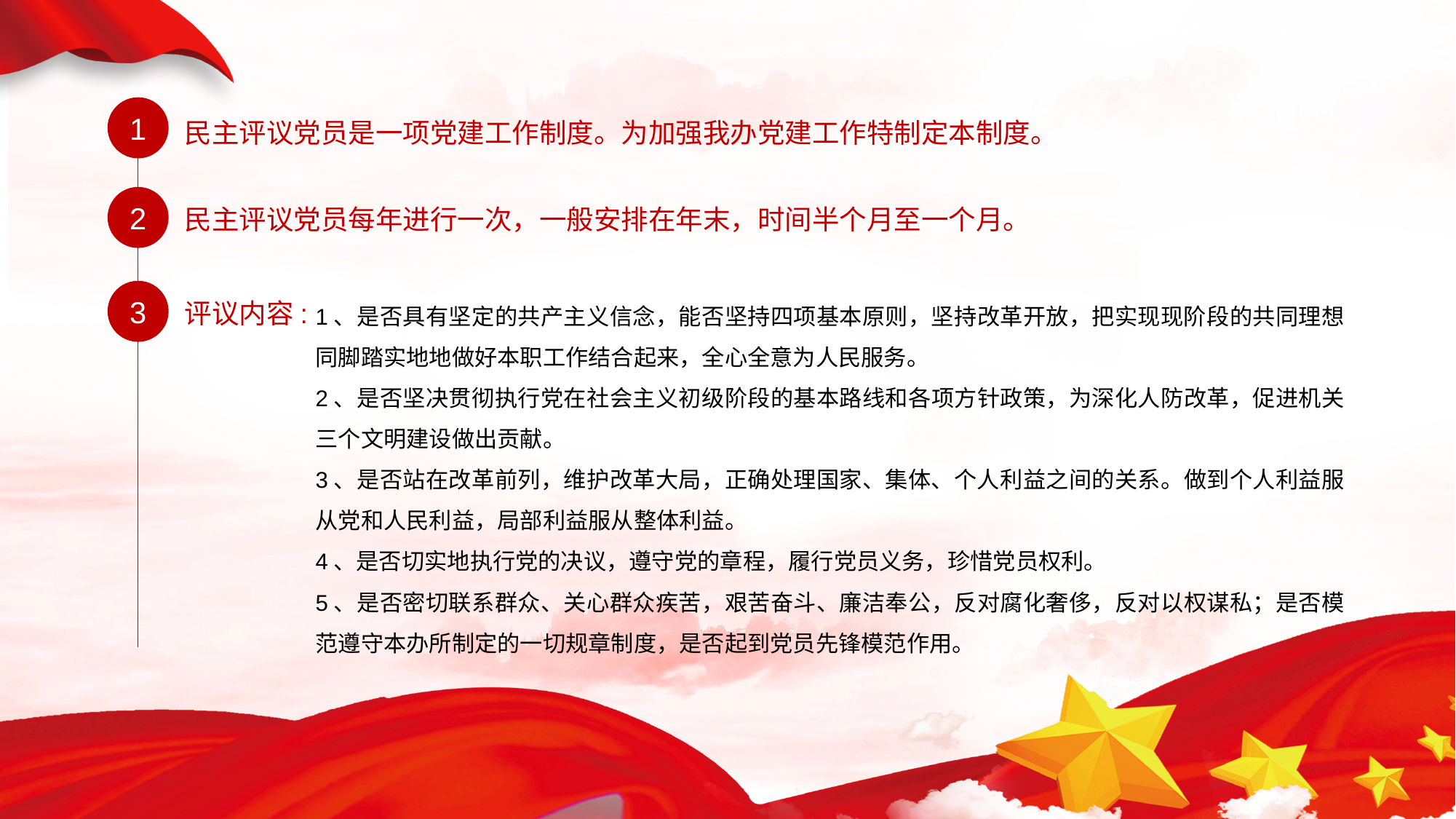

1
民主评议党员是一项党建工作制度。为加强我办党建工作特制定本制度。
2
民主评议党员每年进行一次，一般安排在年末，时间半个月至一个月。
3
评议内容:
1、是否具有坚定的共产主义信念，能否坚持四项基本原则，坚持改革开放，把实现现阶段的共同理想同脚踏实地地做好本职工作结合起来，全心全意为人民服务。
2、是否坚决贯彻执行党在社会主义初级阶段的基本路线和各项方针政策，为深化人防改革，促进机关三个文明建设做出贡献。
3、是否站在改革前列，维护改革大局，正确处理国家、集体、个人利益之间的关系。做到个人利益服从党和人民利益，局部利益服从整体利益。
4、是否切实地执行党的决议，遵守党的章程，履行党员义务，珍惜党员权利。
5、是否密切联系群众、关心群众疾苦，艰苦奋斗、廉洁奉公，反对腐化奢侈，反对以权谋私；是否模范遵守本办所制定的一切规章制度，是否起到党员先锋模范作用。